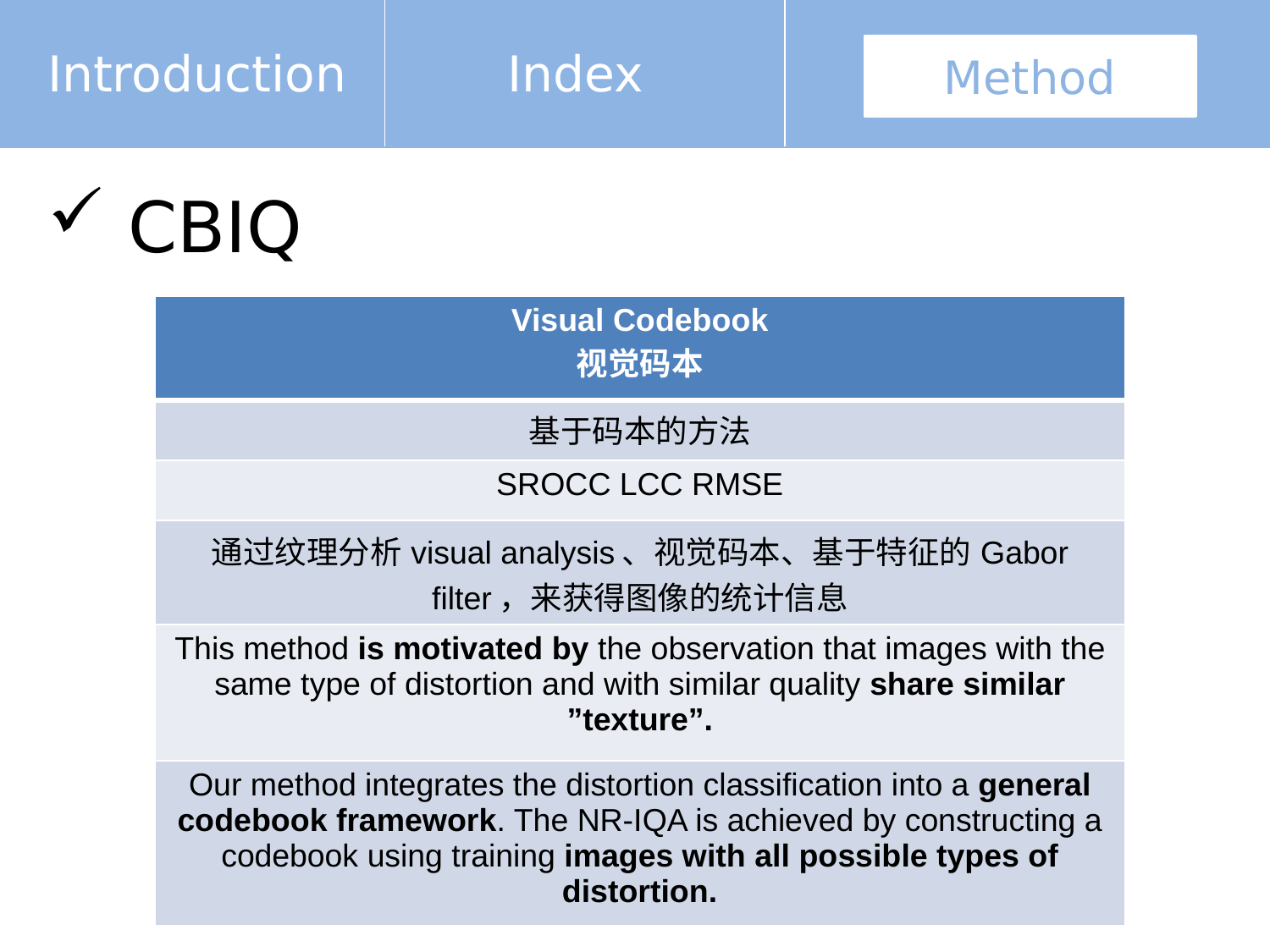

Introduction
Index
Method
 CBIQ
| Visual Codebook 视觉码本 |
| --- |
| 基于码本的方法 |
| SROCC LCC RMSE |
| 通过纹理分析visual analysis、视觉码本、基于特征的Gabor filter，来获得图像的统计信息 |
| This method is motivated by the observation that images with the same type of distortion and with similar quality share similar ”texture”. |
| Our method integrates the distortion classification into a general codebook framework. The NR-IQA is achieved by constructing a codebook using training images with all possible types of distortion. |
41